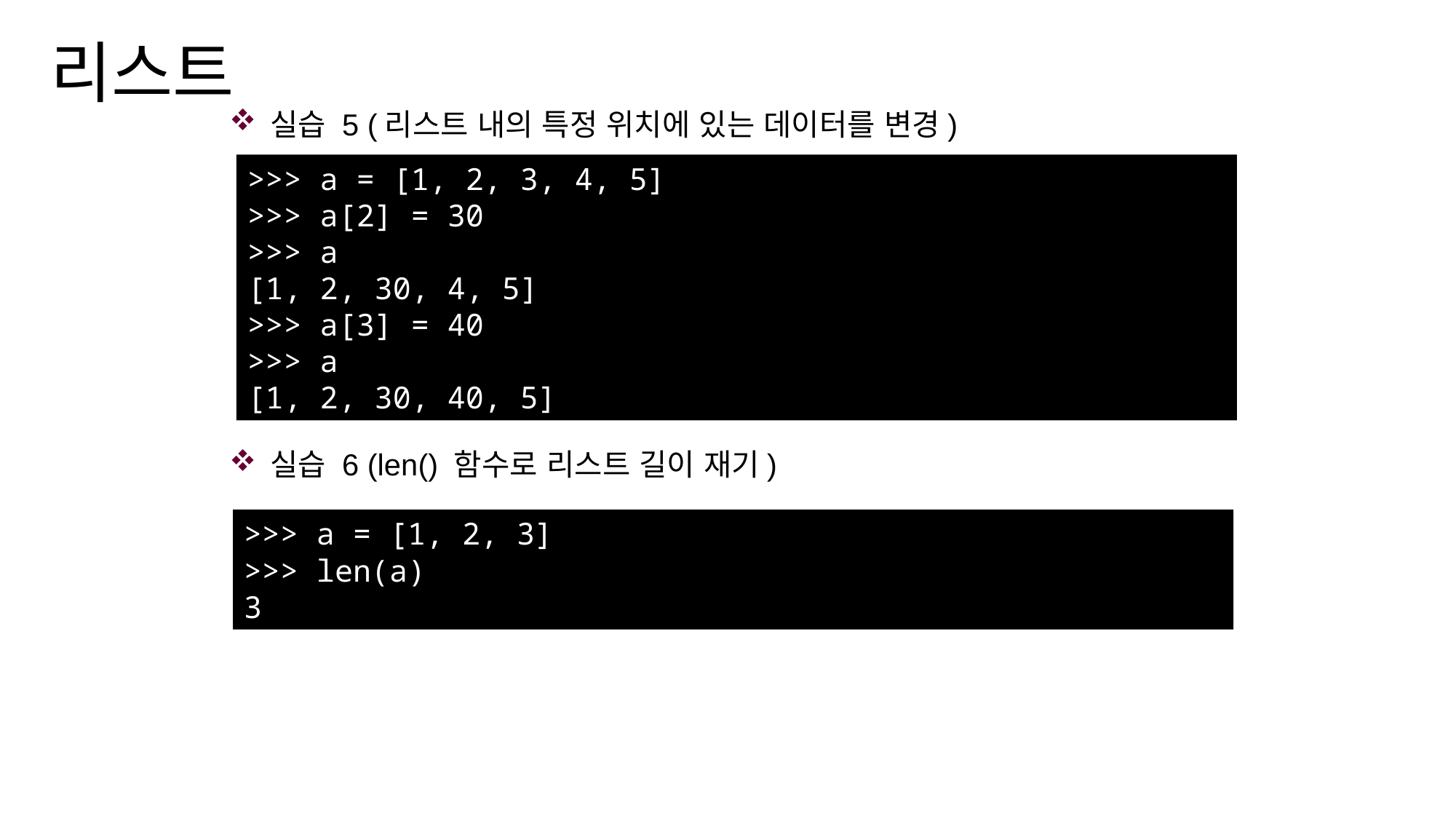

# 리스트
실습 5 (리스트 내의 특정 위치에 있는 데이터를 변경)

실습 6 (len() 함수로 리스트 길이 재기)

>>> a = [1, 2, 3, 4, 5]
>>> a[2] = 30
>>> a
[1, 2, 30, 4, 5]
>>> a[3] = 40
>>> a
[1, 2, 30, 40, 5]
>>> a = [1, 2, 3]
>>> len(a)
3